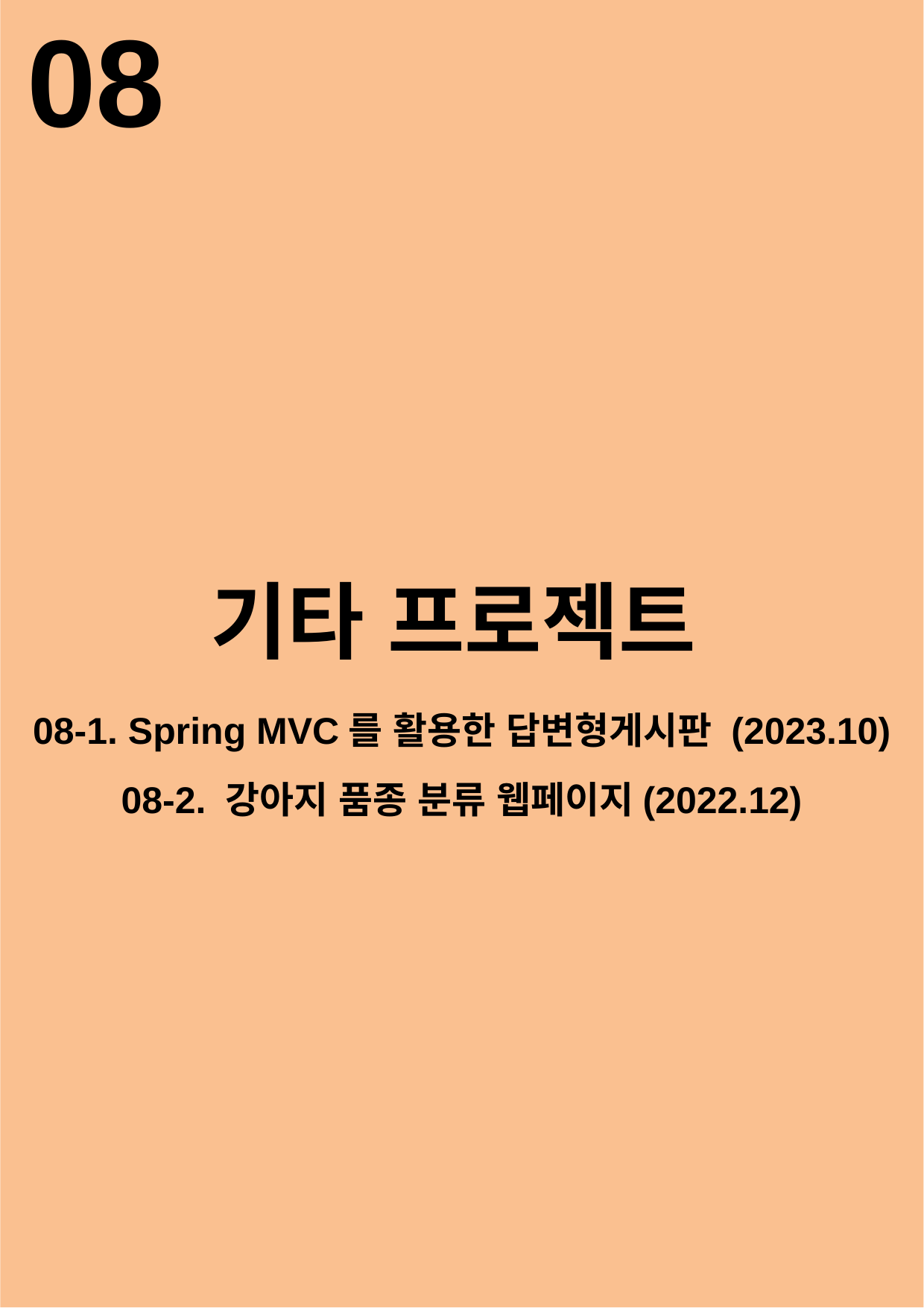

08

기타 프로젝트
08-1. Spring MVC를 활용한 답변형게시판 (2023.10)
08-2. 강아지 품종 분류 웹페이지(2022.12)